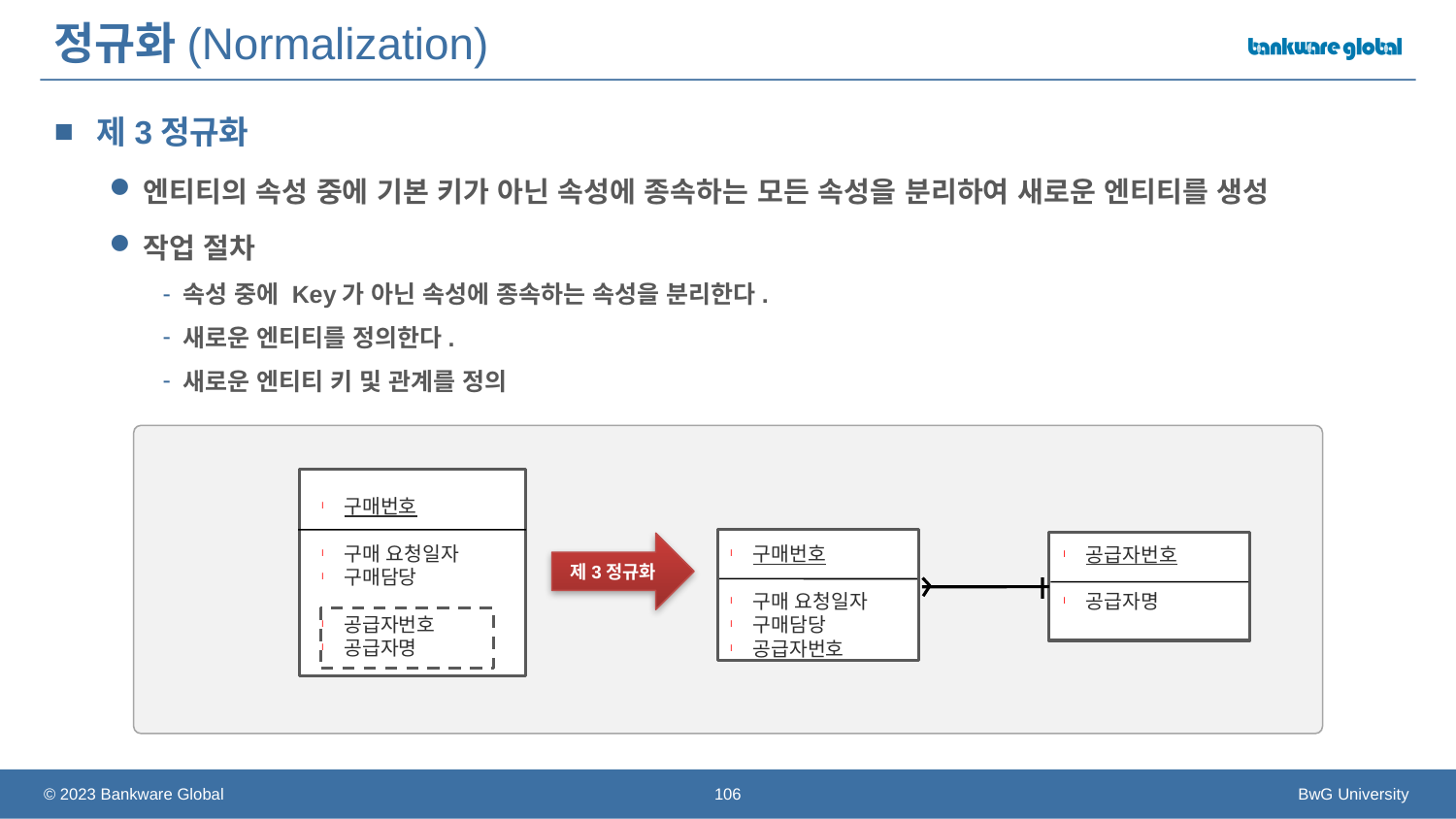

# 정규화(Normalization)
제3정규화
엔티티의 속성 중에 기본 키가 아닌 속성에 종속하는 모든 속성을 분리하여 새로운 엔티티를 생성
작업 절차
속성 중에 Key가 아닌 속성에 종속하는 속성을 분리한다.
새로운 엔티티를 정의한다.
새로운 엔티티 키 및 관계를 정의

구매번호

구매 요청일자
구매담당

공급자번호
공급자명

제3정규화
구매번호

구매 요청일자
구매담당
공급자번호
공급자번호

공급자명

106